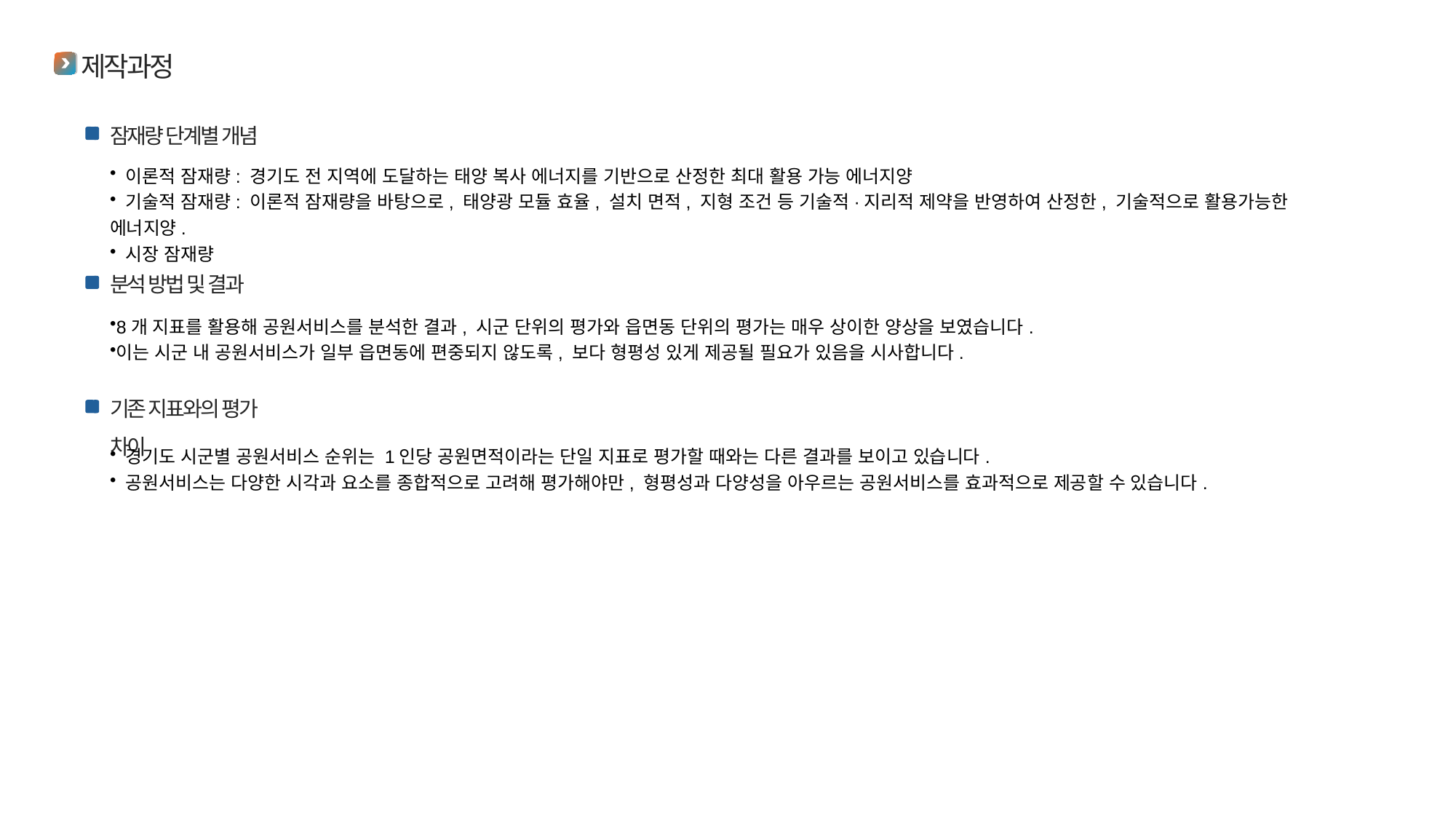

제작과정

잠재량 단계별 개념

 이론적 잠재량: 경기도 전 지역에 도달하는 태양 복사 에너지를 기반으로 산정한 최대 활용 가능 에너지양
 기술적 잠재량: 이론적 잠재량을 바탕으로, 태양광 모듈 효율, 설치 면적, 지형 조건 등 기술적·지리적 제약을 반영하여 산정한, 기술적으로 활용가능한 에너지양.
 시장 잠재량

분석 방법 및 결과

8개 지표를 활용해 공원서비스를 분석한 결과, 시군 단위의 평가와 읍면동 단위의 평가는 매우 상이한 양상을 보였습니다.
이는 시군 내 공원서비스가 일부 읍면동에 편중되지 않도록, 보다 형평성 있게 제공될 필요가 있음을 시사합니다.
기존 지표와의 평가 차이

 경기도 시군별 공원서비스 순위는 1인당 공원면적이라는 단일 지표로 평가할 때와는 다른 결과를 보이고 있습니다.
 공원서비스는 다양한 시각과 요소를 종합적으로 고려해 평가해야만, 형평성과 다양성을 아우르는 공원서비스를 효과적으로 제공할 수 있습니다.